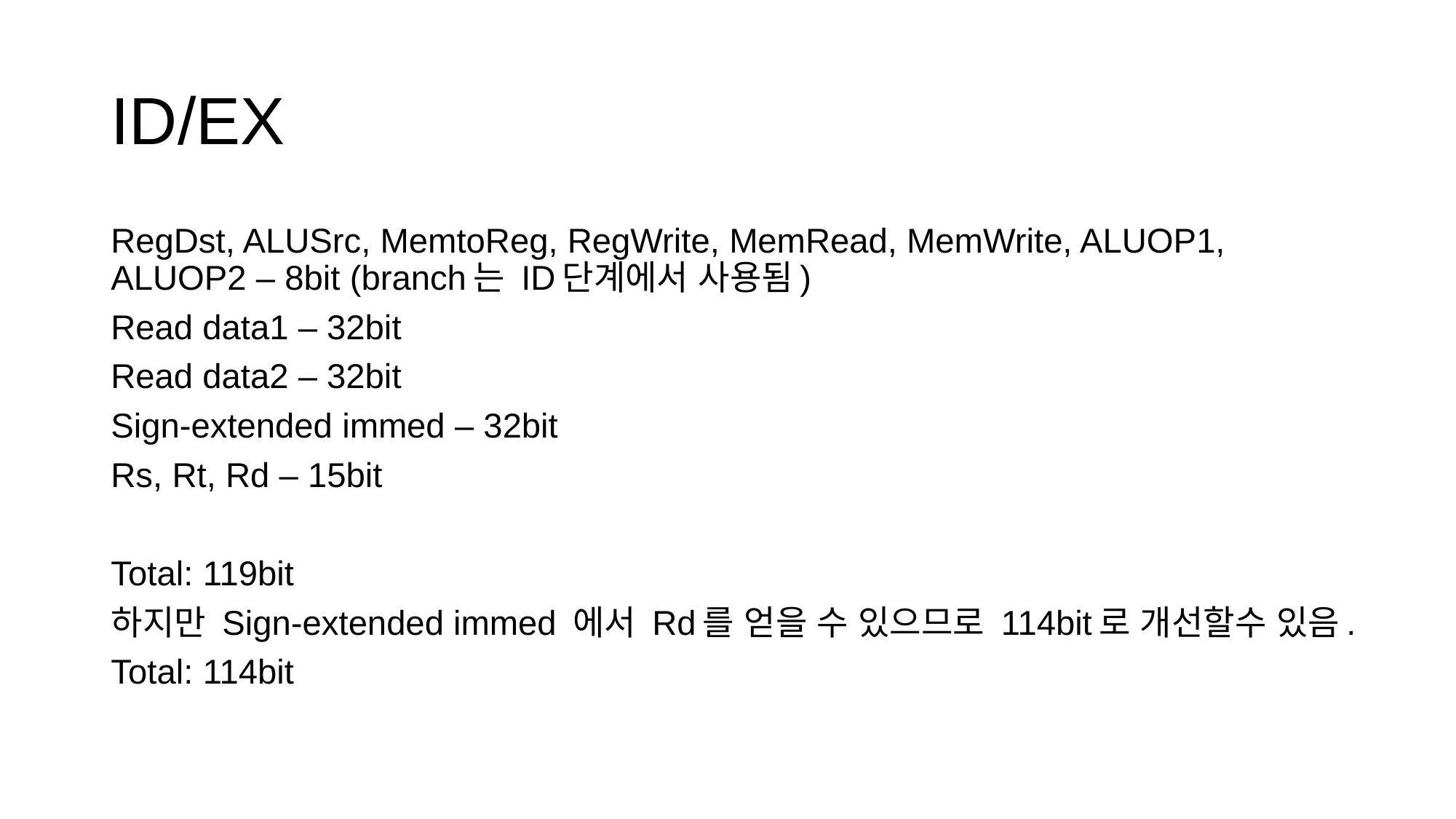

# ID/EX
RegDst, ALUSrc, MemtoReg, RegWrite, MemRead, MemWrite, ALUOP1, ALUOP2 – 8bit (branch는 ID단계에서 사용됨)
Read data1 – 32bit
Read data2 – 32bit
Sign-extended immed – 32bit
Rs, Rt, Rd – 15bit

Total: 119bit
하지만 Sign-extended immed 에서 Rd를 얻을 수 있으므로 114bit로 개선할수 있음.
Total: 114bit